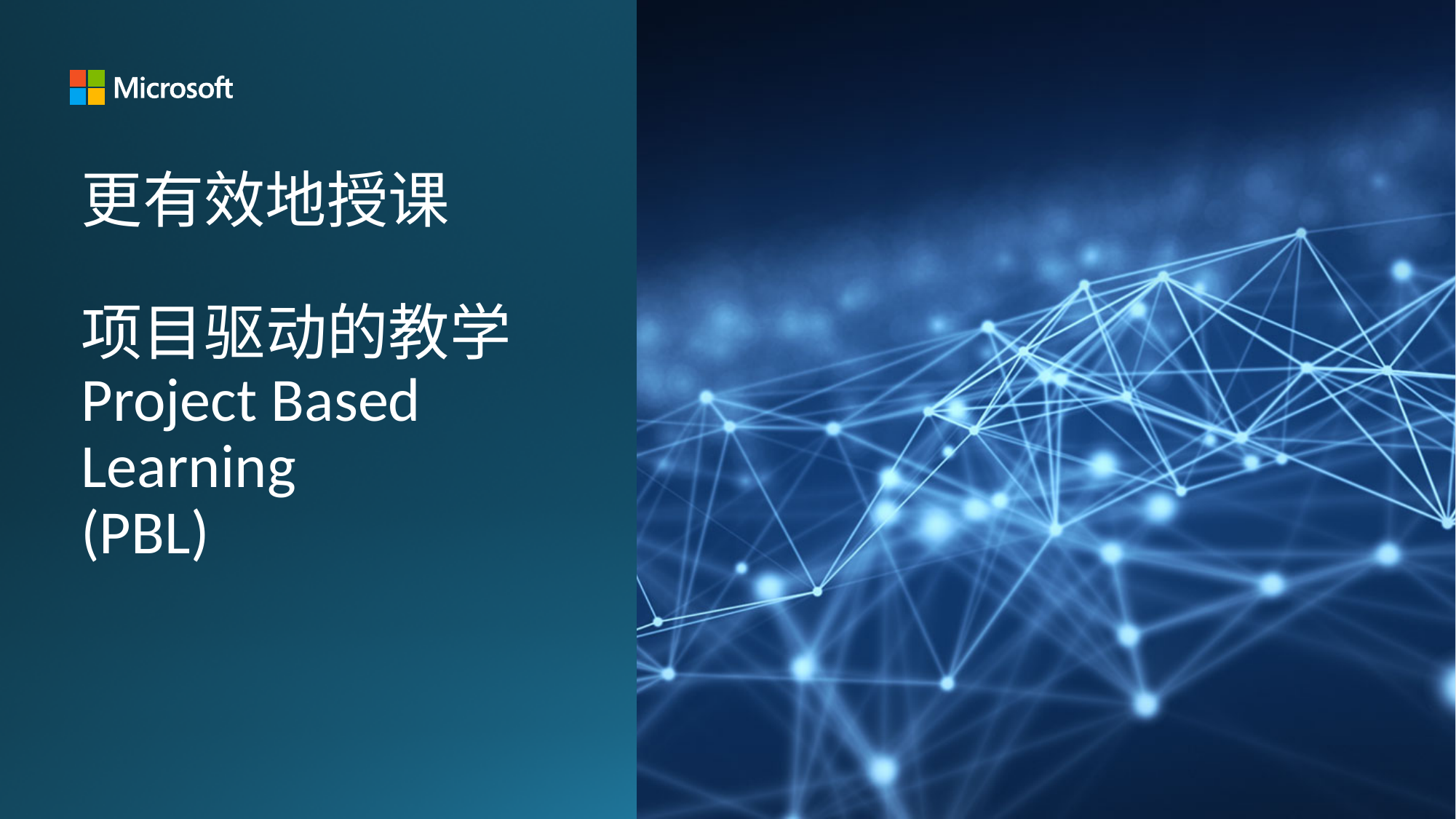

# 更有效地授课 项目驱动的教学 Project Based Learning (PBL)